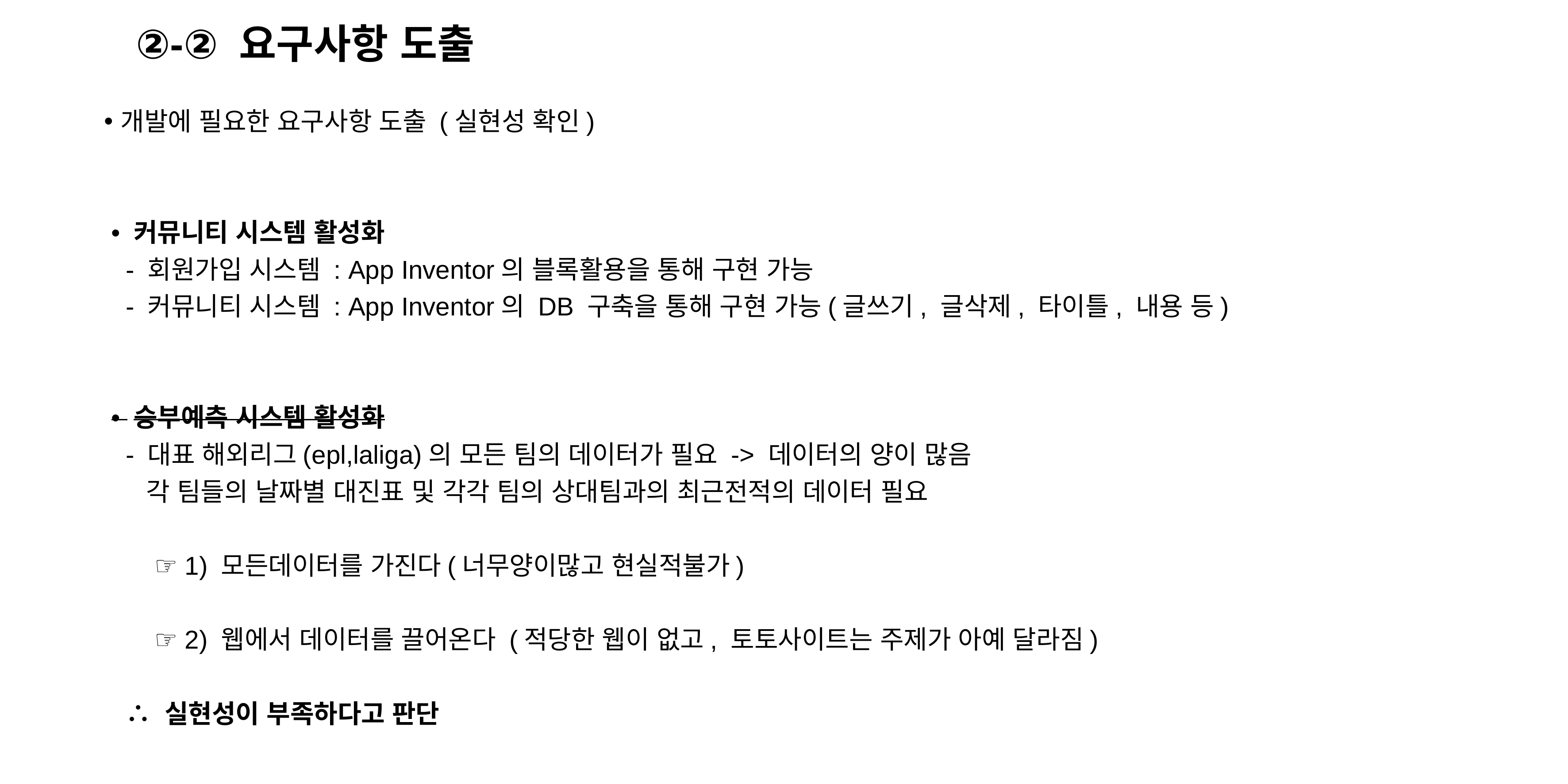

# ②-② 요구사항 도출
개발에 필요한 요구사항 도출 (실현성 확인)

 • 커뮤니티 시스템 활성화
   - 회원가입 시스템 : App Inventor의 블록활용을 통해 구현 가능
   - 커뮤니티 시스템 : App Inventor의 DB 구축을 통해 구현 가능(글쓰기, 글삭제, 타이틀, 내용 등)

 • 승부예측 시스템 활성화
   - 대표 해외리그(epl,laliga)의 모든 팀의 데이터가 필요 -> 데이터의 양이 많음
     각 팀들의 날짜별 대진표 및 각각 팀의 상대팀과의 최근전적의 데이터 필요

       ☞ 1) 모든데이터를 가진다(너무양이많고 현실적불가)

       ☞ 2) 웹에서 데이터를 끌어온다 (적당한 웹이 없고, 토토사이트는 주제가 아예 달라짐)

   ∴ 실현성이 부족하다고 판단